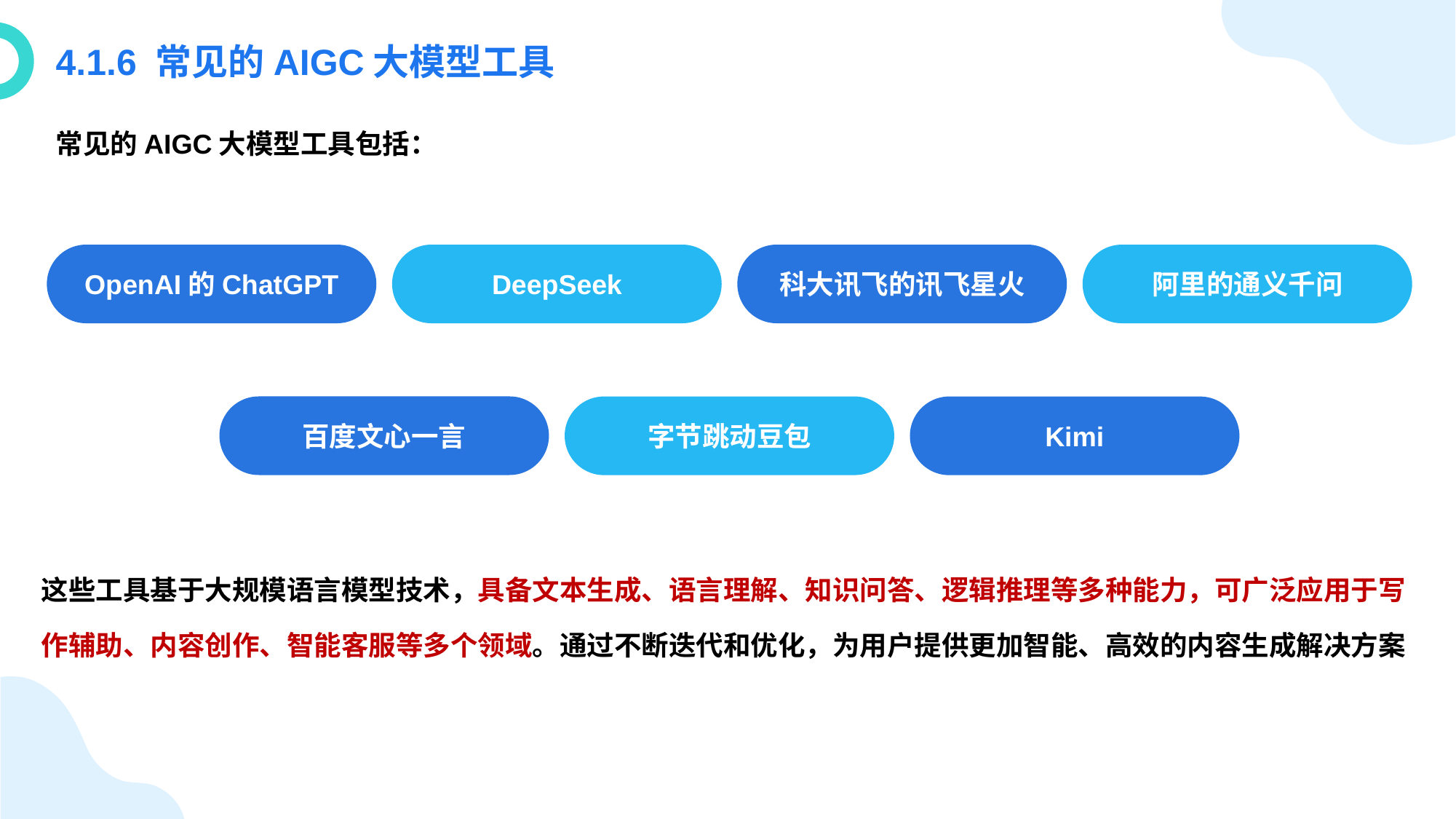

4.1.6 常见的AIGC大模型工具

常见的AIGC大模型工具包括：
OpenAI的ChatGPT
DeepSeek
科大讯飞的讯飞星火
阿里的通义千问
百度文心一言
字节跳动豆包
Kimi
这些工具基于大规模语言模型技术，具备文本生成、语言理解、知识问答、逻辑推理等多种能力，可广泛应用于写作辅助、内容创作、智能客服等多个领域。通过不断迭代和优化，为用户提供更加智能、高效的内容生成解决方案